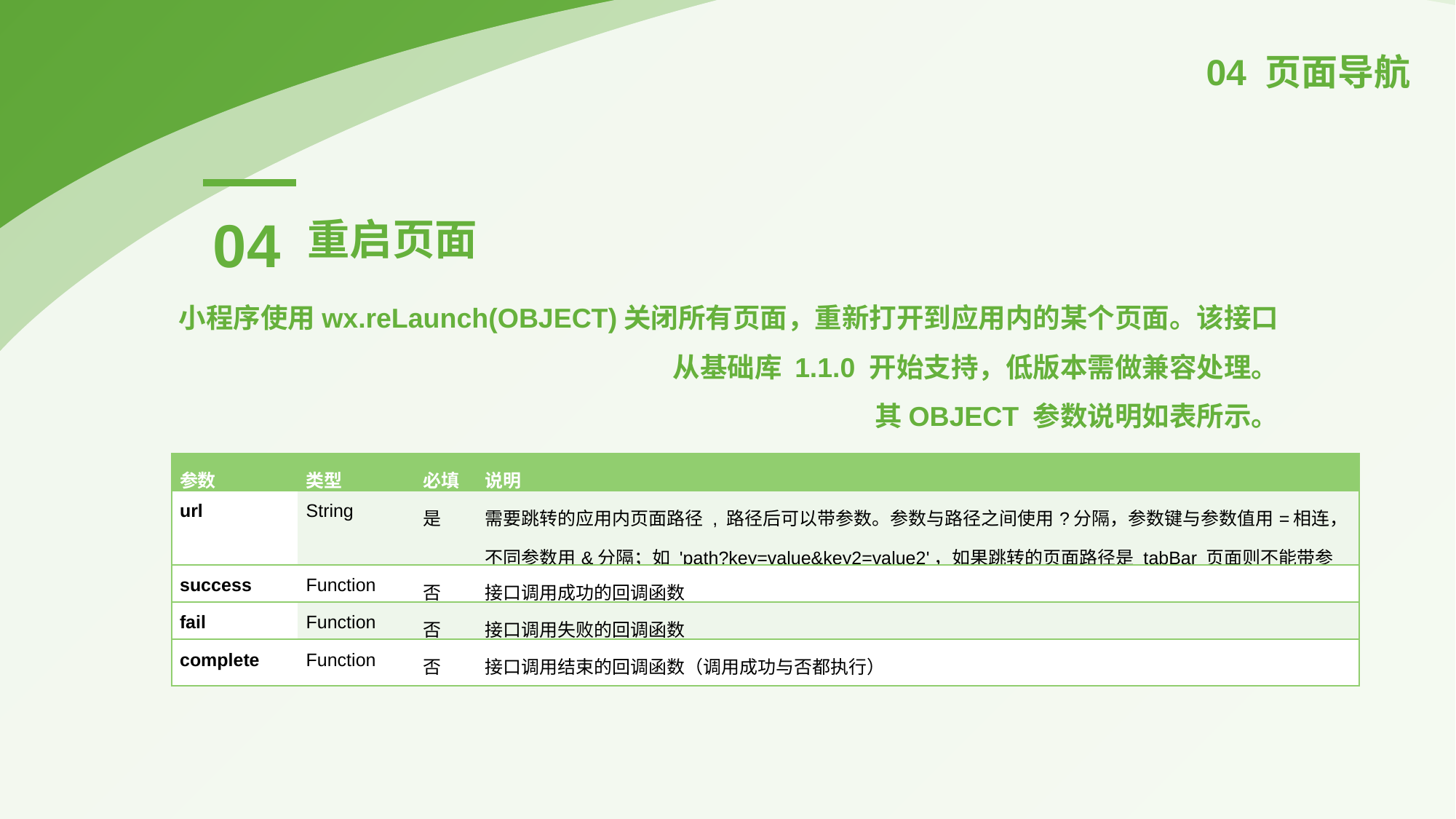

04 页面导航
04

重启页面
小程序使用wx.reLaunch(OBJECT)关闭所有页面，重新打开到应用内的某个页面。该接口从基础库 1.1.0 开始支持，低版本需做兼容处理。
其OBJECT 参数说明如表所示。
| 参数 | 类型 | 必填 | 说明 |
| --- | --- | --- | --- |
| url | String | 是 | 需要跳转的应用内页面路径 , 路径后可以带参数。参数与路径之间使用?分隔，参数键与参数值用=相连，不同参数用&分隔；如 'path?key=value&key2=value2'，如果跳转的页面路径是 tabBar 页面则不能带参数 |
| success | Function | 否 | 接口调用成功的回调函数 |
| fail | Function | 否 | 接口调用失败的回调函数 |
| complete | Function | 否 | 接口调用结束的回调函数（调用成功与否都执行） |